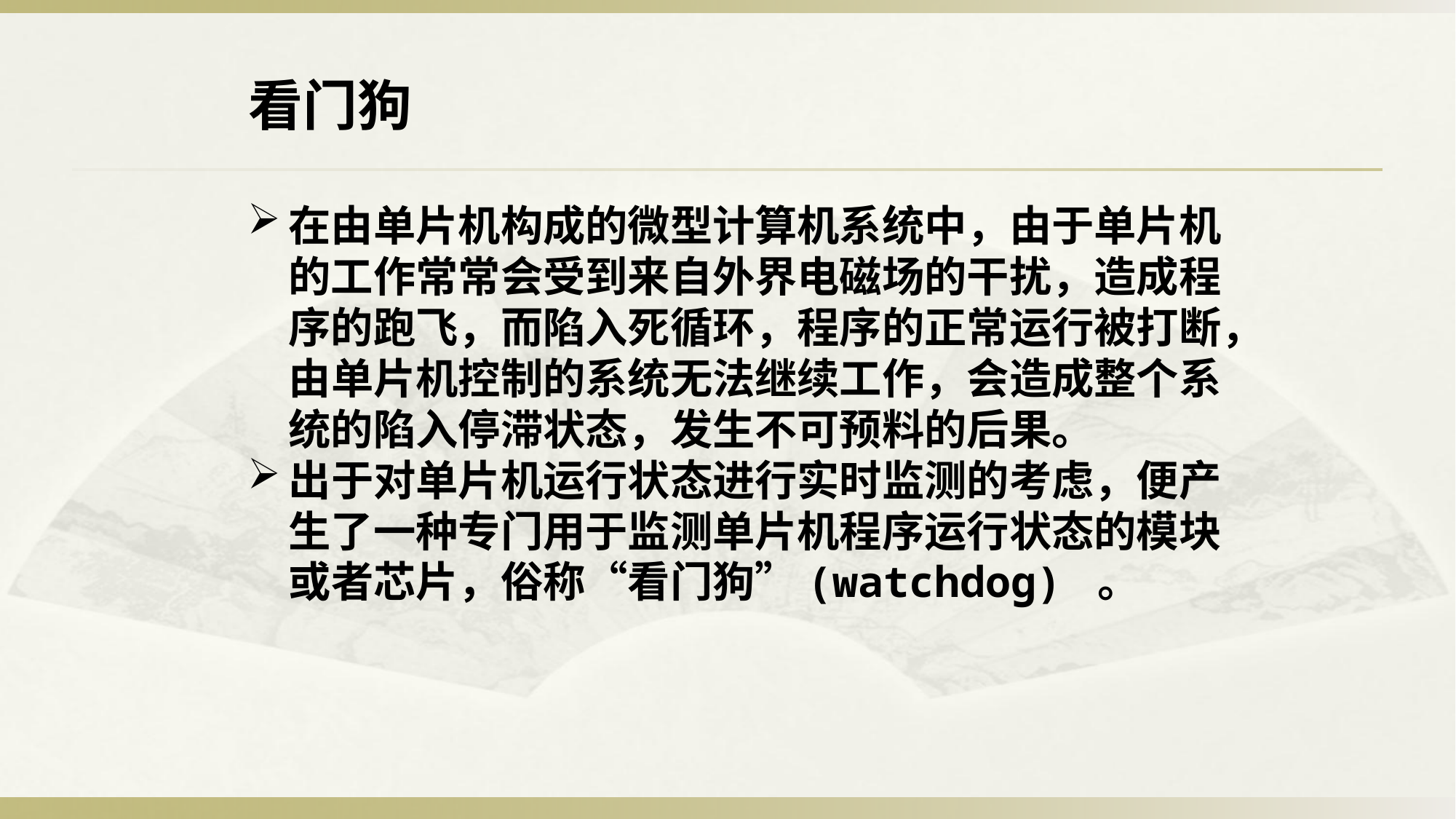

看门狗
在由单片机构成的微型计算机系统中，由于单片机的工作常常会受到来自外界电磁场的干扰，造成程序的跑飞，而陷入死循环，程序的正常运行被打断，由单片机控制的系统无法继续工作，会造成整个系统的陷入停滞状态，发生不可预料的后果。
出于对单片机运行状态进行实时监测的考虑，便产生了一种专门用于监测单片机程序运行状态的模块或者芯片，俗称“看门狗”(watchdog) 。